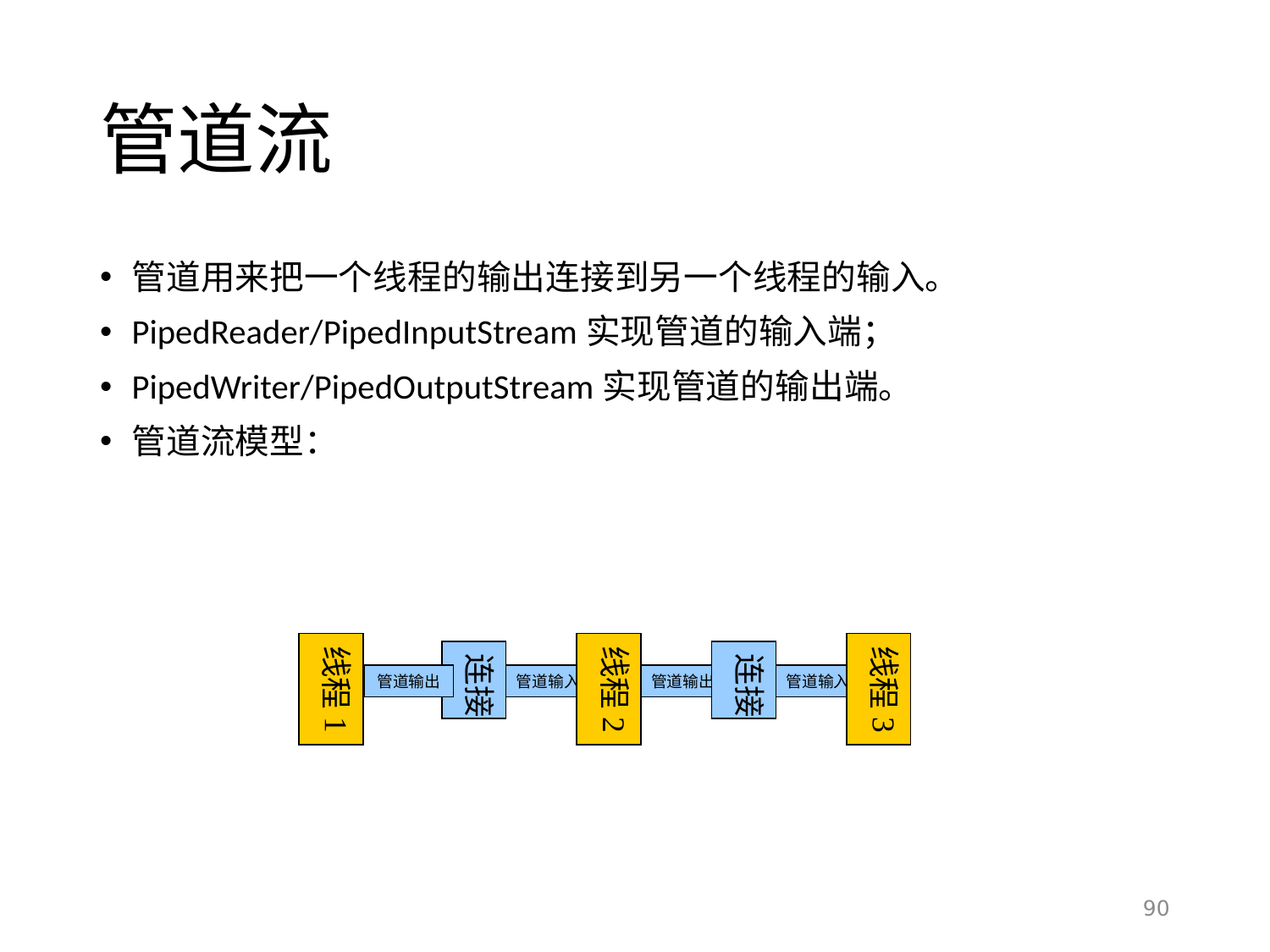

# 管道流
管道用来把一个线程的输出连接到另一个线程的输入。
PipedReader/PipedInputStream实现管道的输入端；
PipedWriter/PipedOutputStream实现管道的输出端。
管道流模型：
线程1
线程2
线程3
连接
连接
管道输出
管道输入
管道输出
管道输入
90